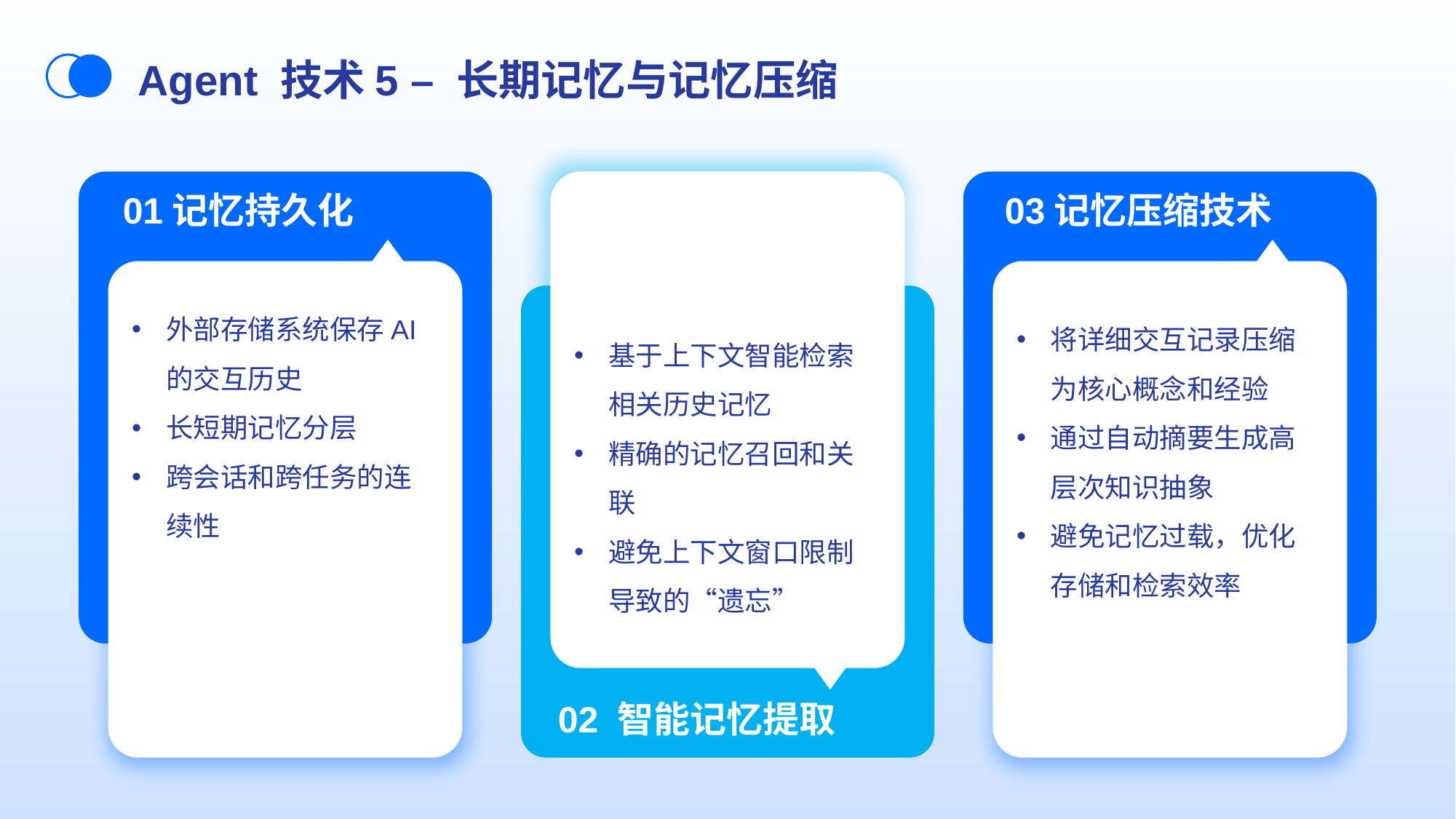

Agent 技术5 – 长期记忆与记忆压缩

01记忆持久化
03记忆压缩技术
基于上下文智能检索相关历史记忆
精确的记忆召回和关联
避免上下文窗口限制导致的“遗忘”

外部存储系统保存AI的交互历史
长短期记忆分层
跨会话和跨任务的连续性
将详细交互记录压缩为核心概念和经验
通过自动摘要生成高层次知识抽象
避免记忆过载，优化存储和检索效率
02 智能记忆提取